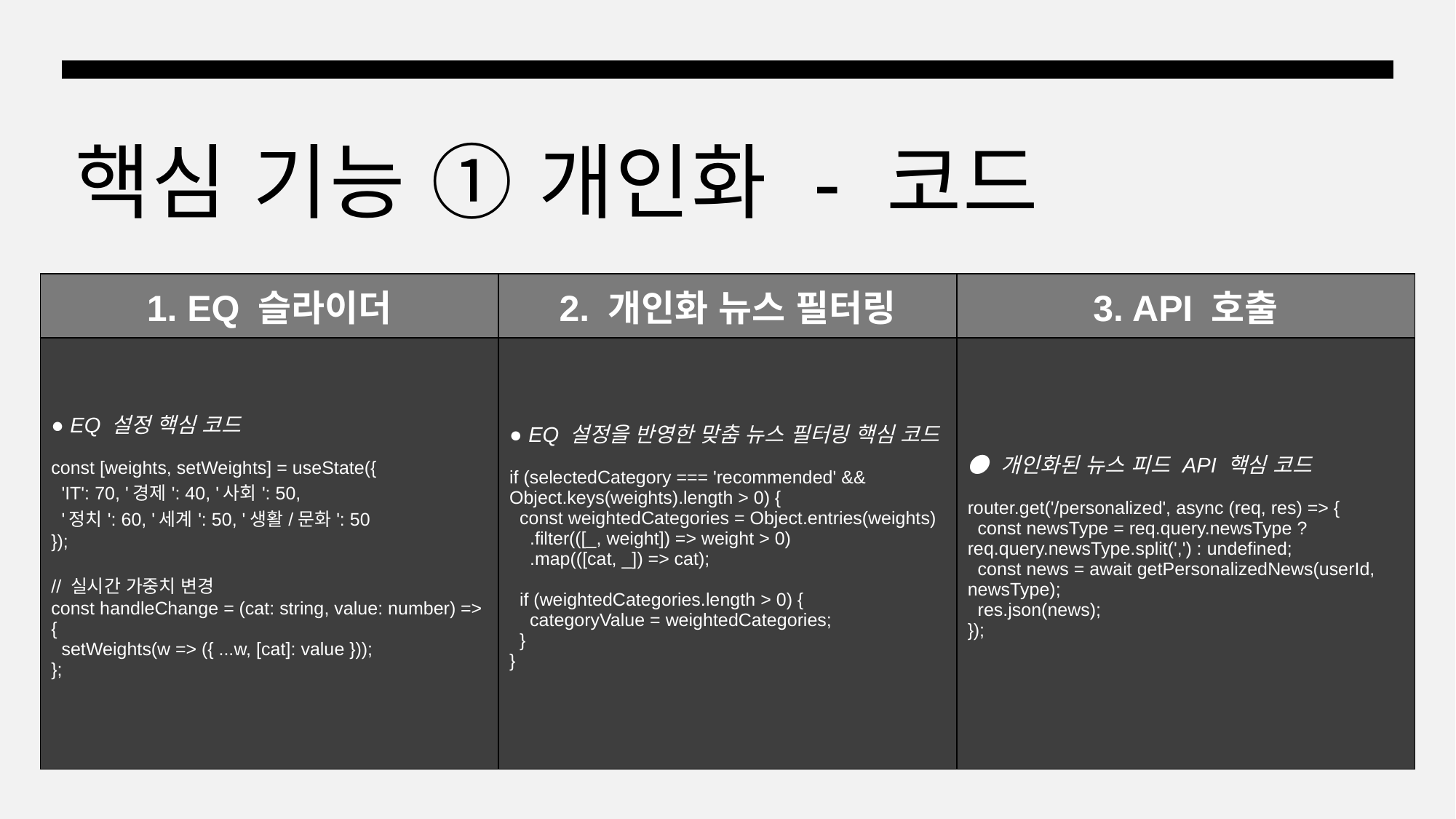

# 핵심 기능 ① 개인화 - 코드
| 1. EQ 슬라이더 | 2. 개인화 뉴스 필터링 | 3. API 호출 |
| --- | --- | --- |
| ● EQ 설정 핵심 코드 const [weights, setWeights] = useState({   'IT': 70, '경제': 40, '사회': 50,   '정치': 60, '세계': 50, '생활/문화': 50 }); // 실시간 가중치 변경 const handleChange = (cat: string, value: number) => {   setWeights(w => ({ ...w, [cat]: value })); }; | ● EQ 설정을 반영한 맞춤 뉴스 필터링 핵심 코드 if (selectedCategory === 'recommended' && Object.keys(weights).length > 0) {   const weightedCategories = Object.entries(weights)     .filter(([\_, weight]) => weight > 0)     .map(([cat, \_]) => cat);     if (weightedCategories.length > 0) {     categoryValue = weightedCategories;   } } | ● 개인화된 뉴스 피드 API 핵심 코드 router.get('/personalized', async (req, res) => {   const newsType = req.query.newsType ? req.query.newsType.split(',') : undefined;   const news = await getPersonalizedNews(userId, newsType);   res.json(news); }); |